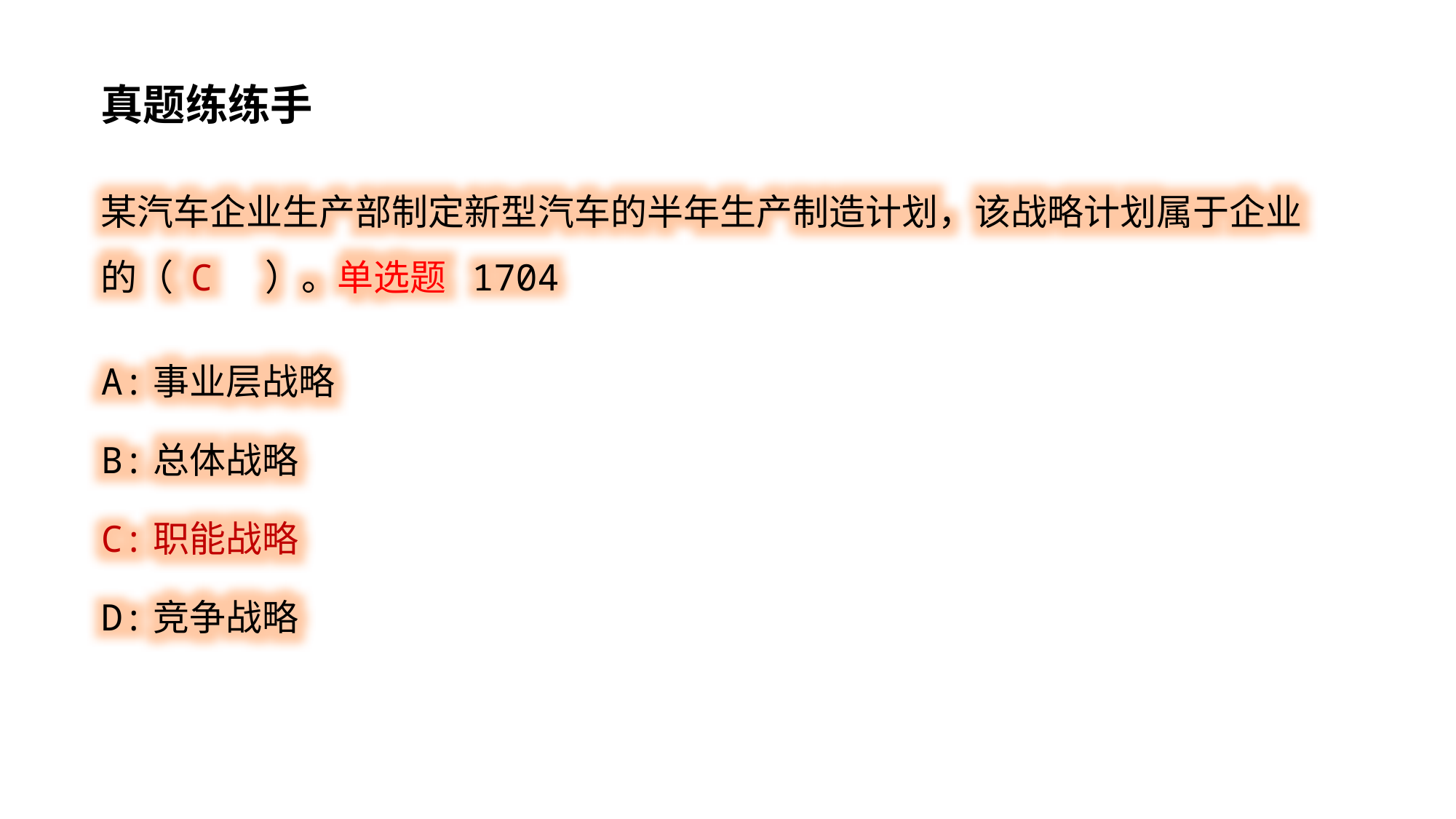

真题练练手
某汽车企业生产部制定新型汽车的半年生产制造计划，该战略计划属于企业的（ C  ）。单选题  1704

A:事业层战略

B:总体战略

C:职能战略

D:竞争战略